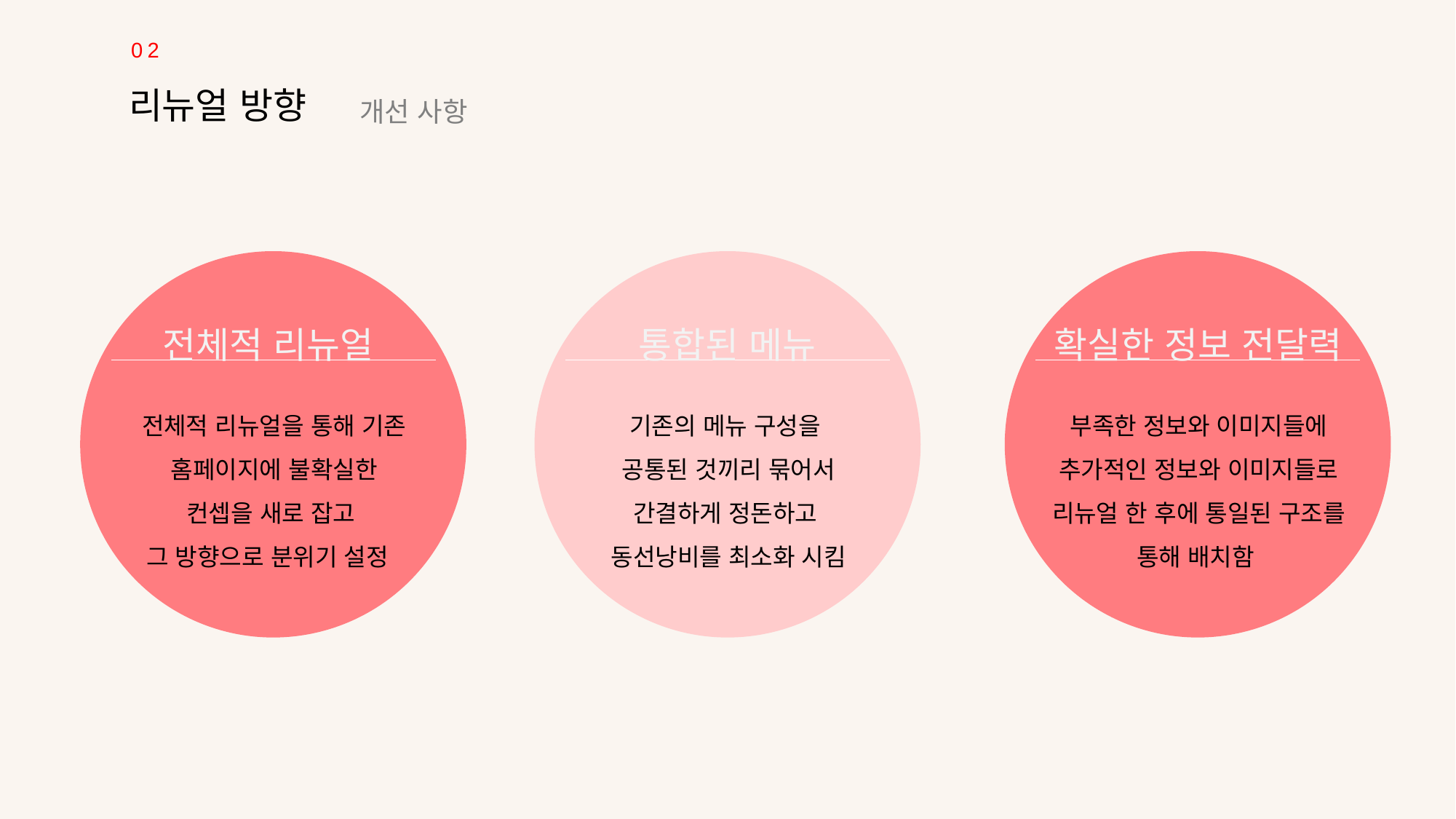

02
리뉴얼 방향
개선 사항

전체적 리뉴얼
전체적 리뉴얼을 통해 기존 홈페이지에 불확실한
컨셉을 새로 잡고
그 방향으로 분위기 설정

통합된 메뉴
기존의 메뉴 구성을
공통된 것끼리 묶어서 간결하게 정돈하고
동선낭비를 최소화 시킴

확실한 정보 전달력
부족한 정보와 이미지들에 추가적인 정보와 이미지들로 리뉴얼 한 후에 통일된 구조를 통해 배치함